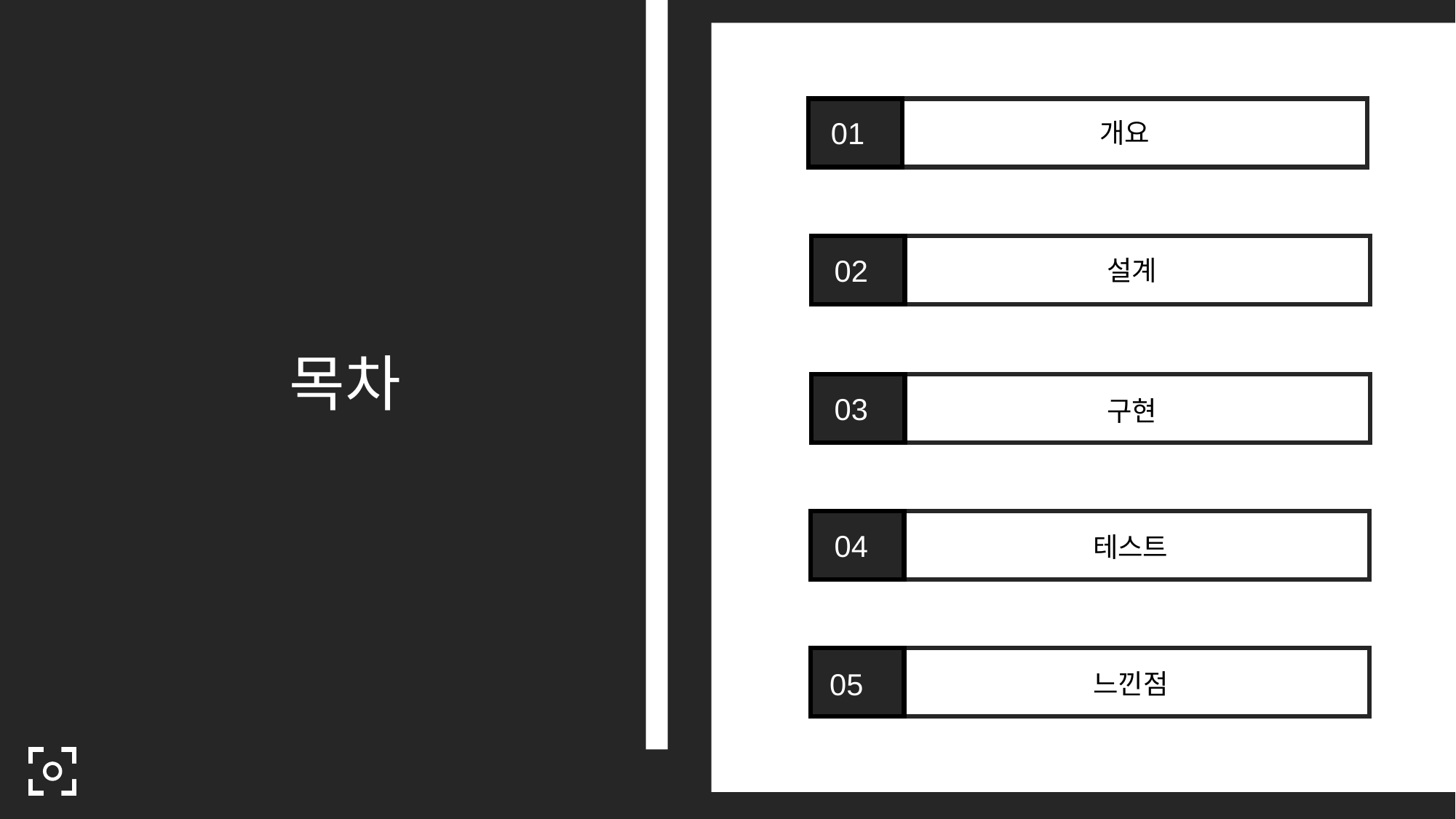

01
개요

02
설계
목차

03
구현

04
테스트

05
느낀점